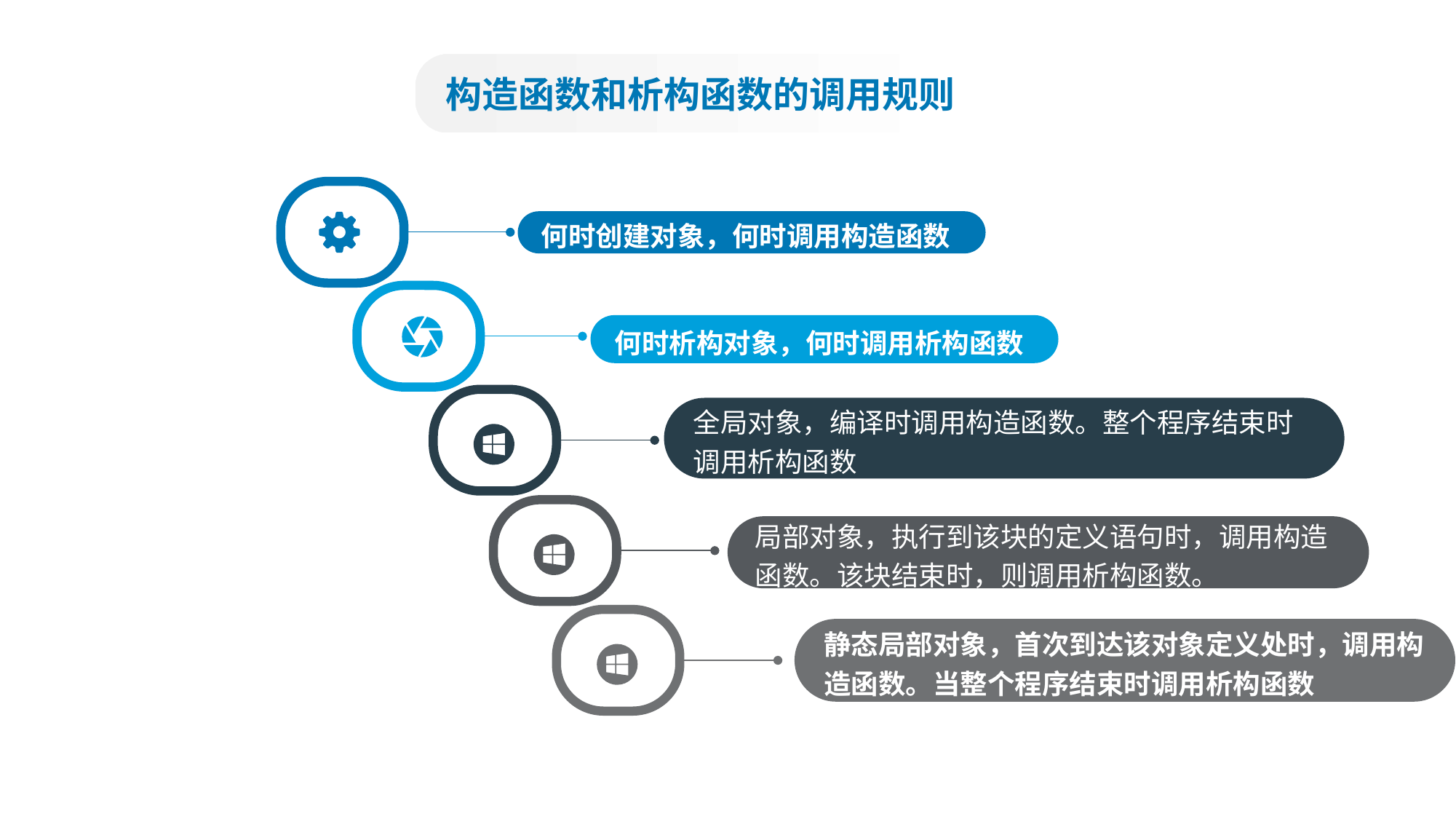

构造函数和析构函数的调用规则

何时创建对象，何时调用构造函数

何时析构对象，何时调用析构函数

全局对象，编译时调用构造函数。整个程序结束时
调用析构函数

局部对象，执行到该块的定义语句时，调用构造
函数。该块结束时，则调用析构函数。

静态局部对象，首次到达该对象定义处时，调用构
造函数。当整个程序结束时调用析构函数